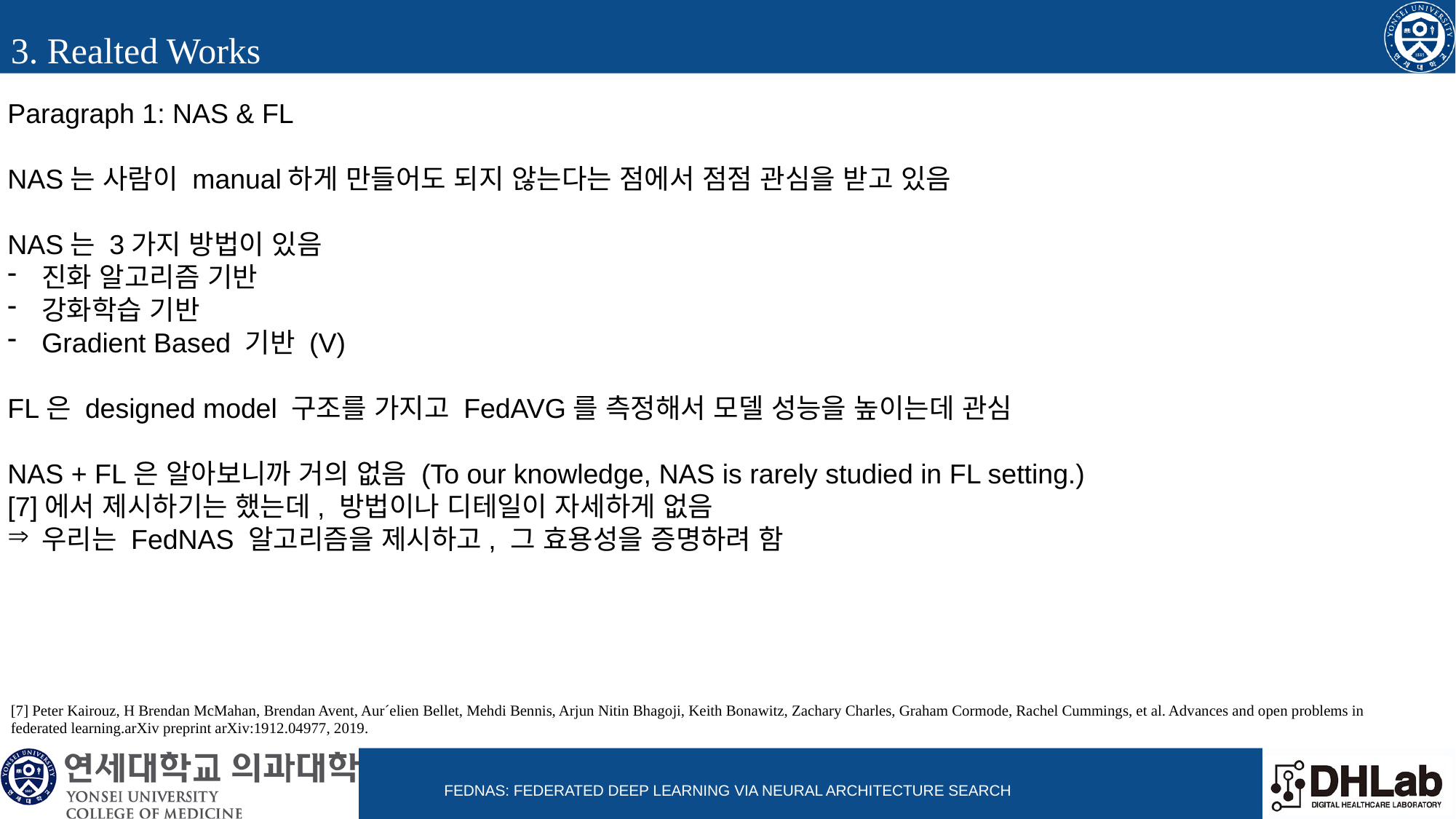

3. Realted Works
Paragraph 1: NAS & FL

NAS는 사람이 manual하게 만들어도 되지 않는다는 점에서 점점 관심을 받고 있음

NAS는 3가지 방법이 있음
진화 알고리즘 기반
강화학습 기반
Gradient Based 기반 (V)

FL은 designed model 구조를 가지고 FedAVG를 측정해서 모델 성능을 높이는데 관심

NAS + FL은 알아보니까 거의 없음 (To our knowledge, NAS is rarely studied in FL setting.)
[7]에서 제시하기는 했는데, 방법이나 디테일이 자세하게 없음
우리는 FedNAS 알고리즘을 제시하고, 그 효용성을 증명하려 함

[7] Peter Kairouz, H Brendan McMahan, Brendan Avent, Aur´elien Bellet, Mehdi Bennis, Arjun Nitin Bhagoji, Keith Bonawitz, Zachary Charles, Graham Cormode, Rachel Cummings, et al. Advances and open problems in federated learning.arXiv preprint arXiv:1912.04977, 2019.